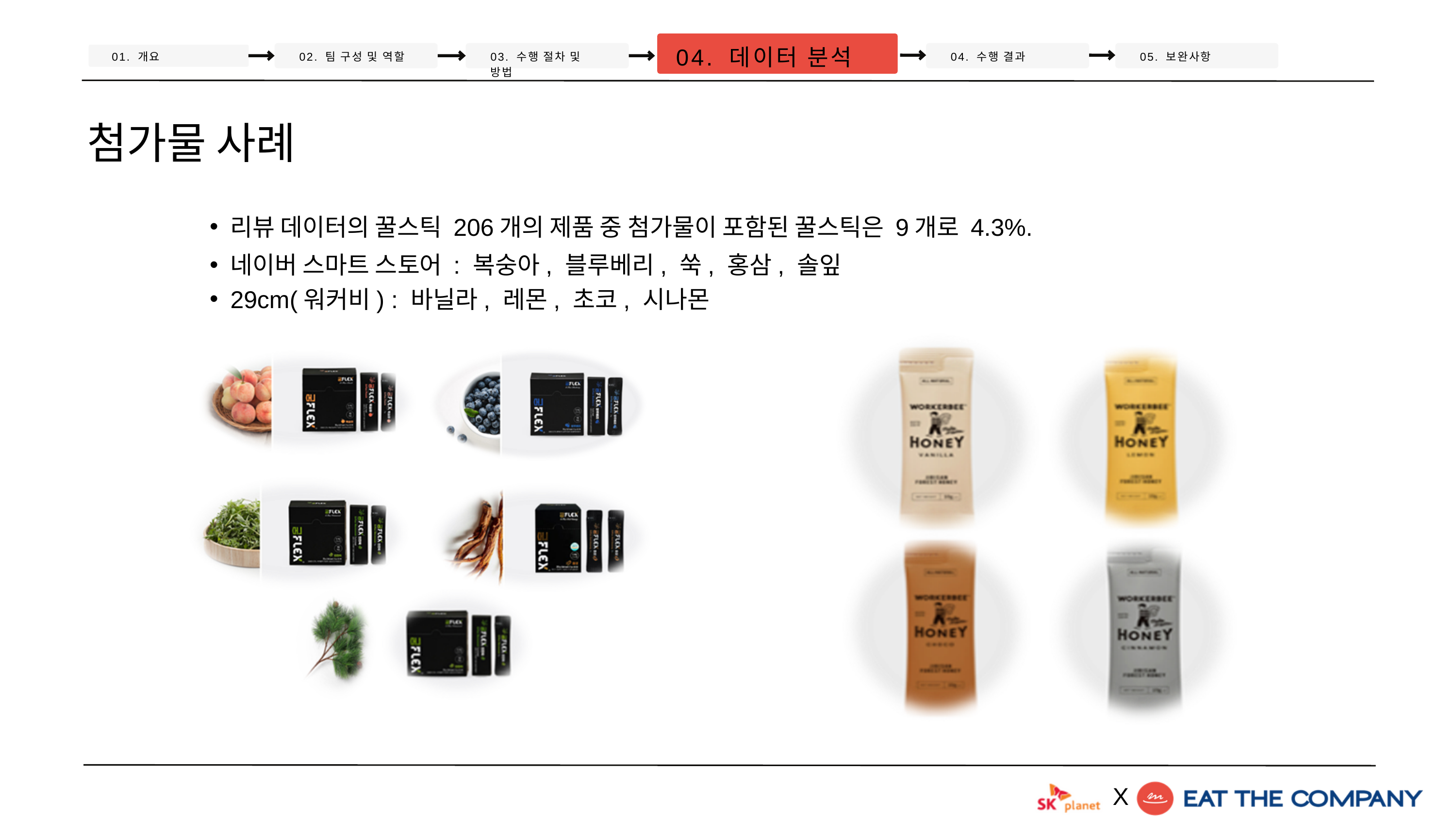

04. 데이터 분석

01. 개요

02. 팀 구성 및 역할

03. 수행 절차 및 방법

04. 수행 결과

05. 보완사항

첨가물 사례

리뷰 데이터의 꿀스틱 206개의 제품 중 첨가물이 포함된 꿀스틱은 9개로 4.3%.

네이버 스마트 스토어 : 복숭아, 블루베리, 쑥, 홍삼, 솔잎
29cm(워커비) : 바닐라, 레몬, 초코, 시나몬

X